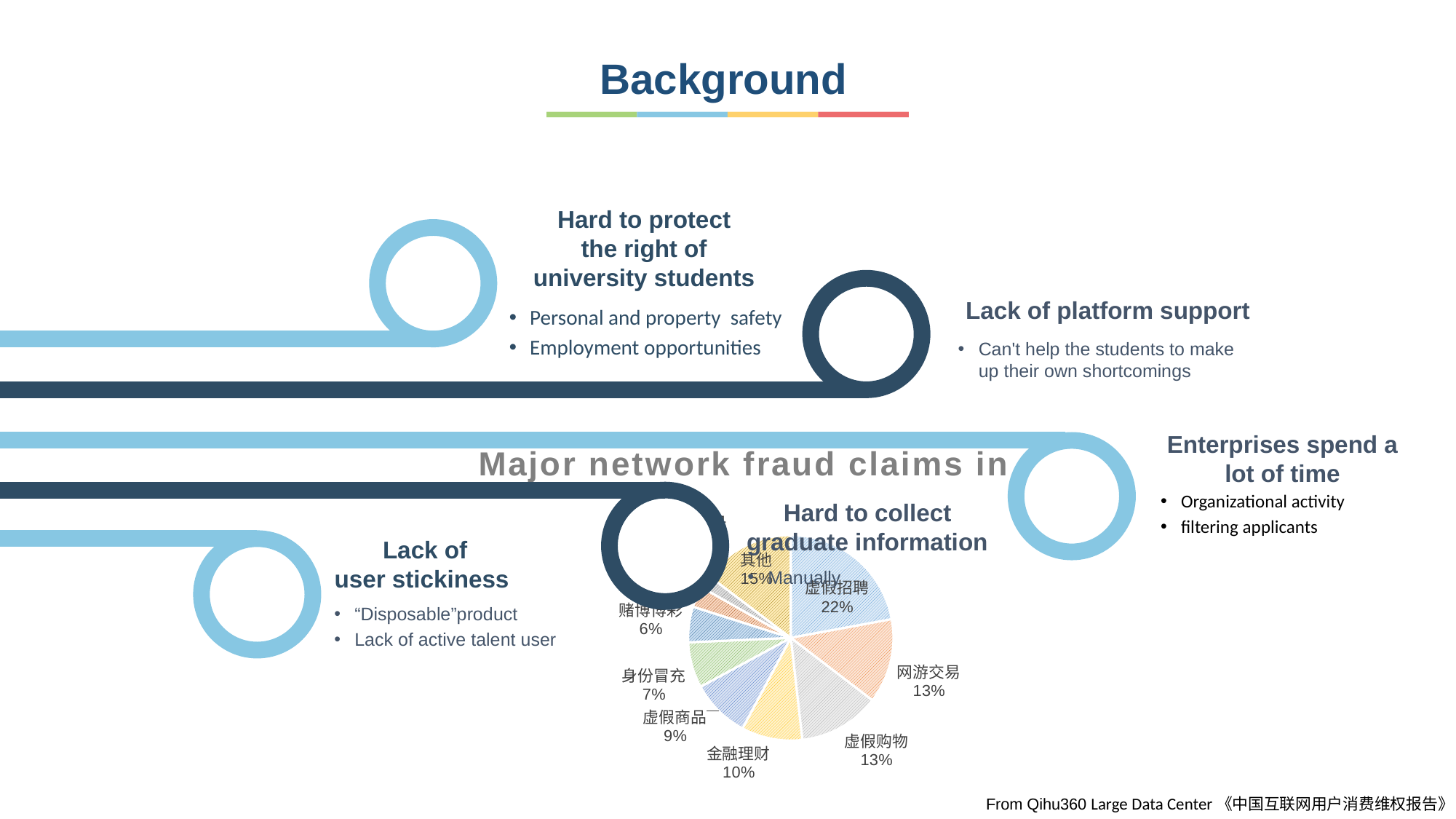

Background

 Hard to protect
the right of
 university students

Lack of platform support
Personal and property  safety
Employment opportunities
Can't help the students to make up their own shortcomings

### Chart: Major network fraud claims in 2016

| Category | 列1 |
|---|---|
| 虚假兼职 | 22.1 |
| 网游交易 | 13.3 |
| 虚假购物 | 12.8 |
| 金融理财 | 9.6 |
| 虚假商品 | 9.3 |
| 身份冒充 | 7.2 |
| 赌博博彩 | 5.6 |
| 虚假中奖 | 3.3 |
| 退款盗号 | 2.1 |
| 其他 | 14.7 |
Enterprises spend a lot of time

Organizational activity
filtering applicants

Hard to collect graduate information
Lack of user stickiness

Manually
“Disposable”product
Lack of active talent user
From Qihu360 Large Data Center《中国互联网用户消费维权报告》